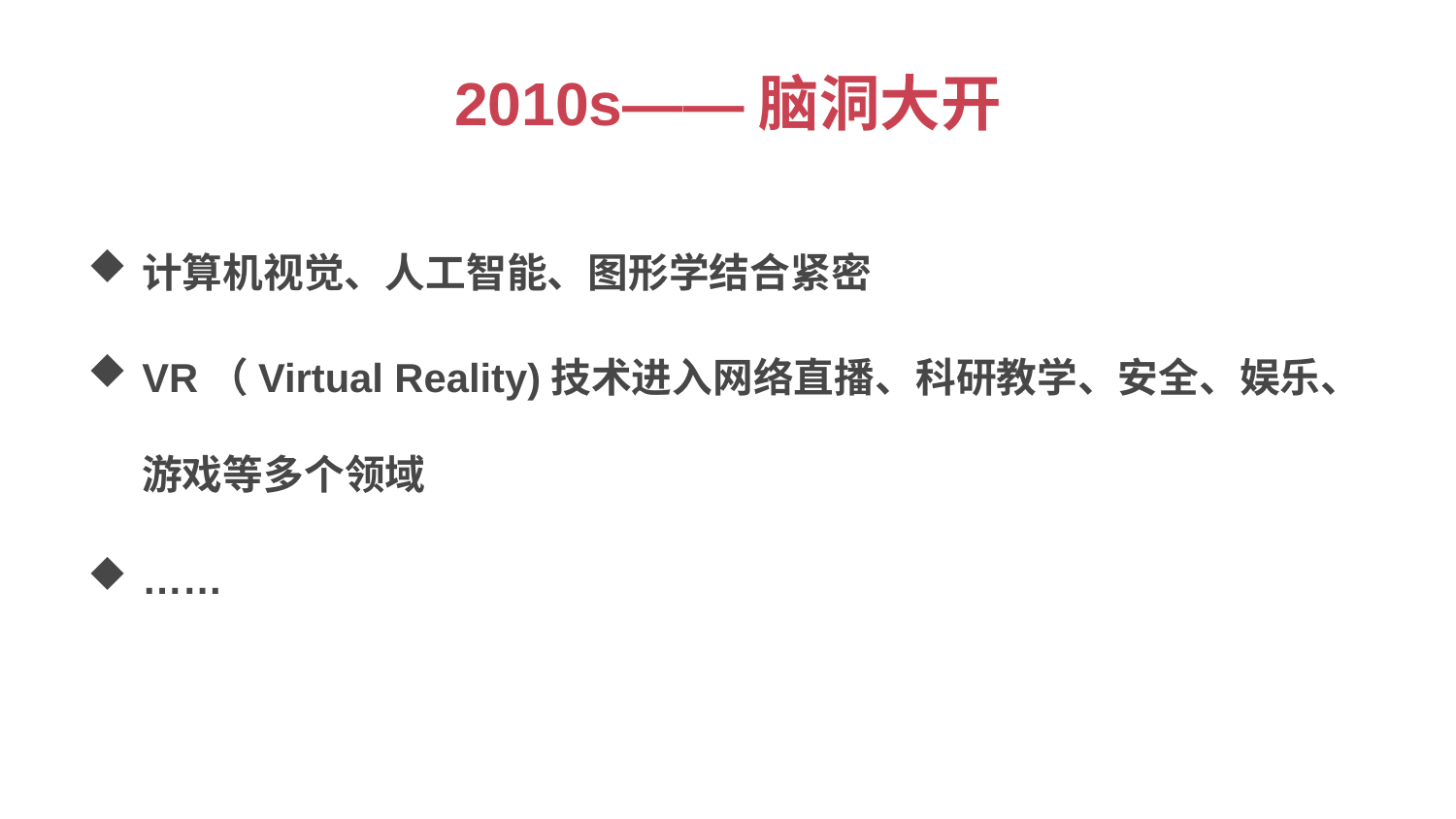

# 2010s——脑洞大开
计算机视觉、人工智能、图形学结合紧密
VR（Virtual Reality)技术进入网络直播、科研教学、安全、娱乐、游戏等多个领域
……